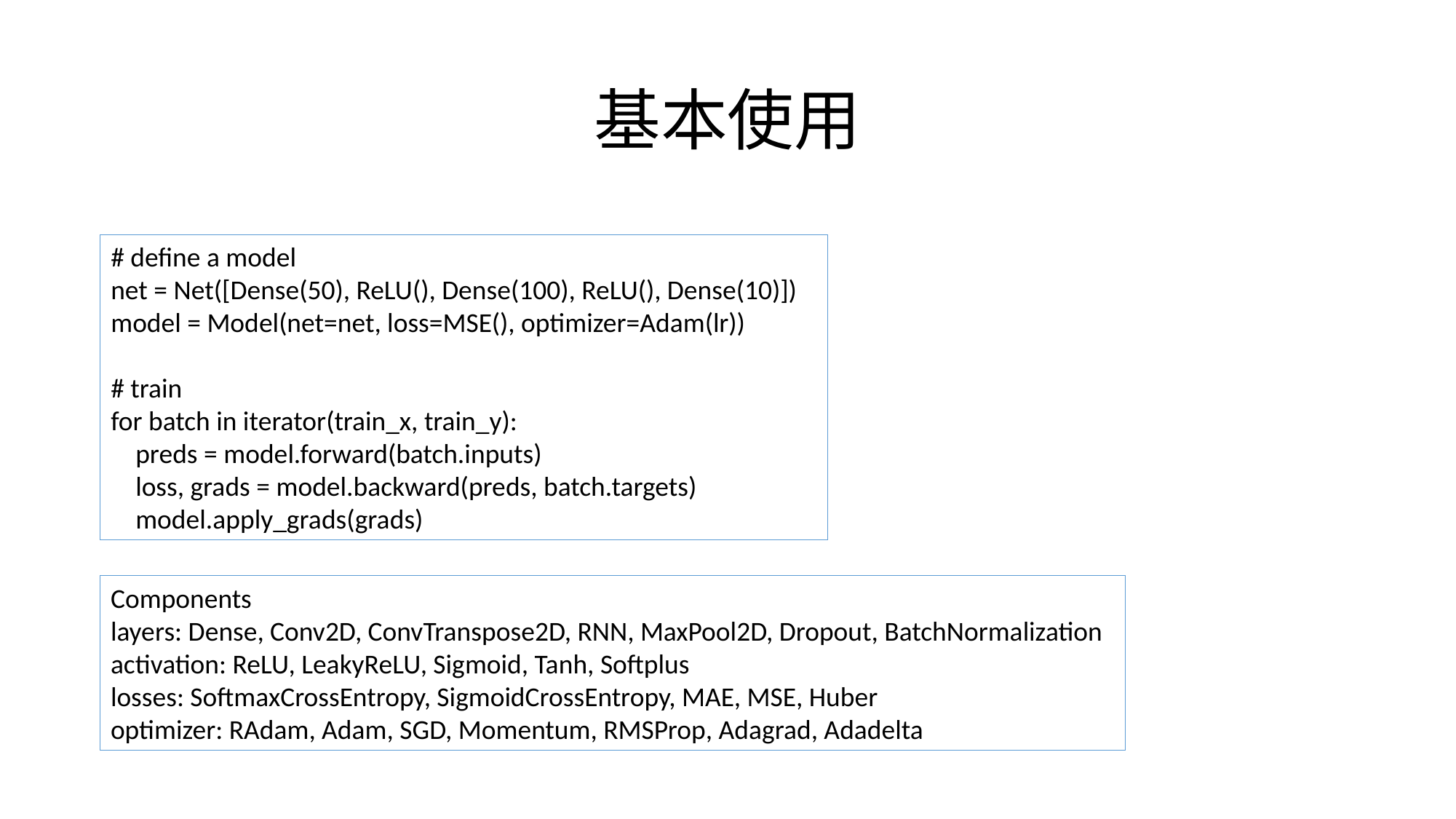

# 基本使用
# define a model
net = Net([Dense(50), ReLU(), Dense(100), ReLU(), Dense(10)])
model = Model(net=net, loss=MSE(), optimizer=Adam(lr))

# train
for batch in iterator(train_x, train_y):
    preds = model.forward(batch.inputs)
    loss, grads = model.backward(preds, batch.targets)
    model.apply_grads(grads)
Components
layers: Dense, Conv2D, ConvTranspose2D, RNN, MaxPool2D, Dropout, BatchNormalization
activation: ReLU, LeakyReLU, Sigmoid, Tanh, Softplus
losses: SoftmaxCrossEntropy, SigmoidCrossEntropy, MAE, MSE, Huber
optimizer: RAdam, Adam, SGD, Momentum, RMSProp, Adagrad, Adadelta